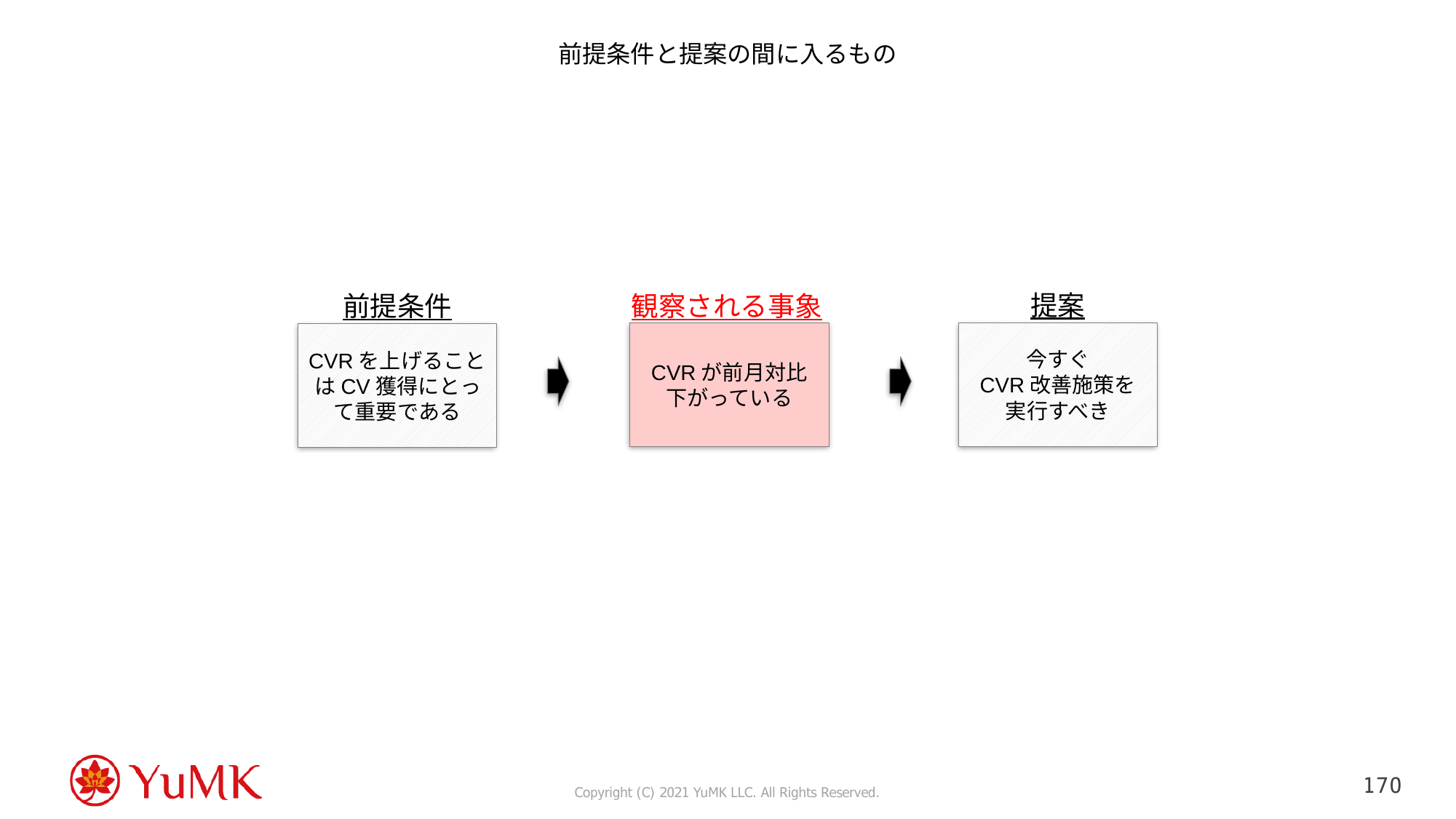

# 前提条件と提案の間に入るもの

提案
前提条件
観察される事象
CVRが前月対比
下がっている
今すぐ
CVR改善施策を
実行すべき
CVRを上げることはCV獲得にとって重要である

170